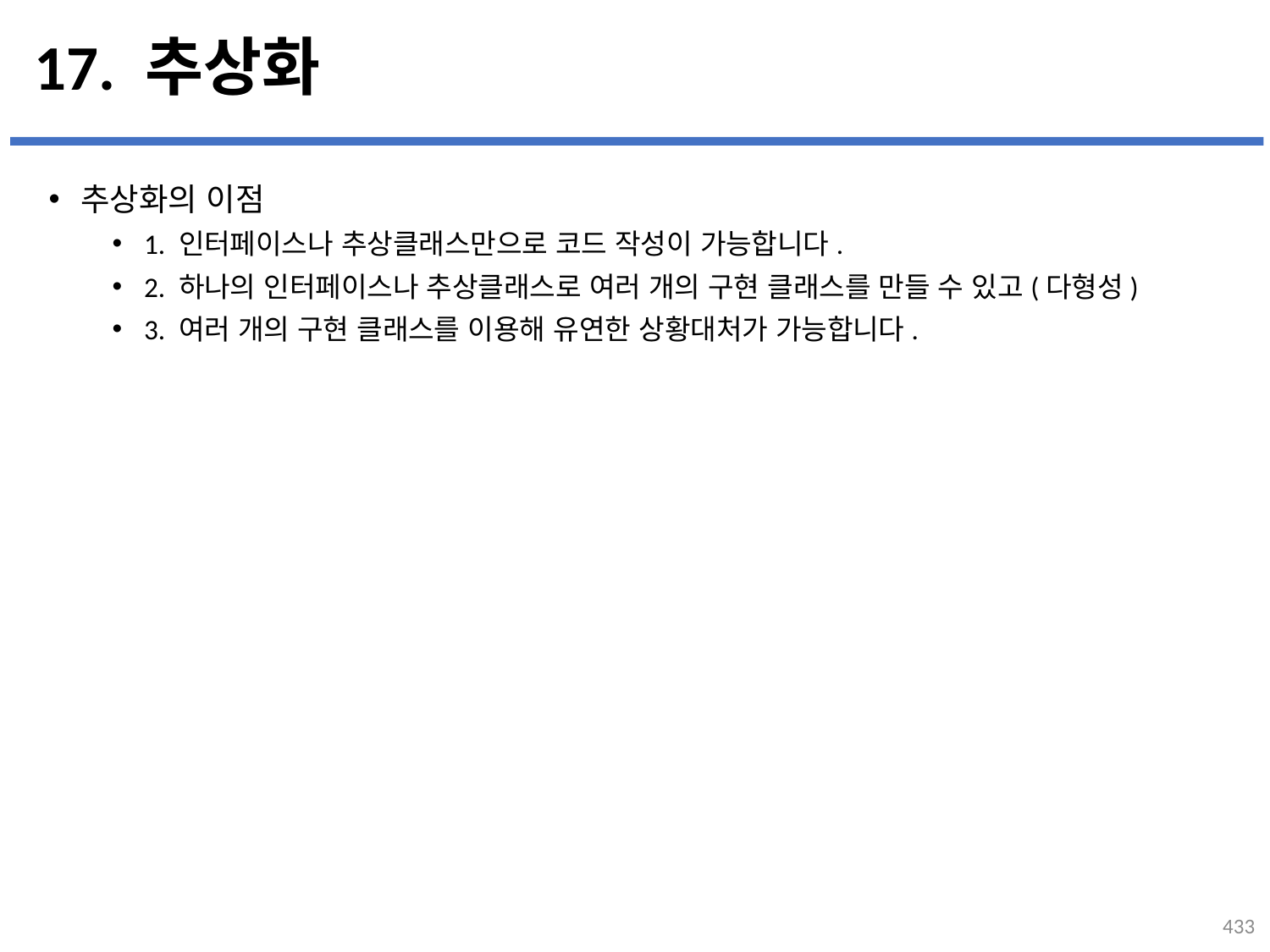

# 17. 추상화
추상화의 이점
1. 인터페이스나 추상클래스만으로 코드 작성이 가능합니다.
2. 하나의 인터페이스나 추상클래스로 여러 개의 구현 클래스를 만들 수 있고(다형성)
3. 여러 개의 구현 클래스를 이용해 유연한 상황대처가 가능합니다.
...

설명
433